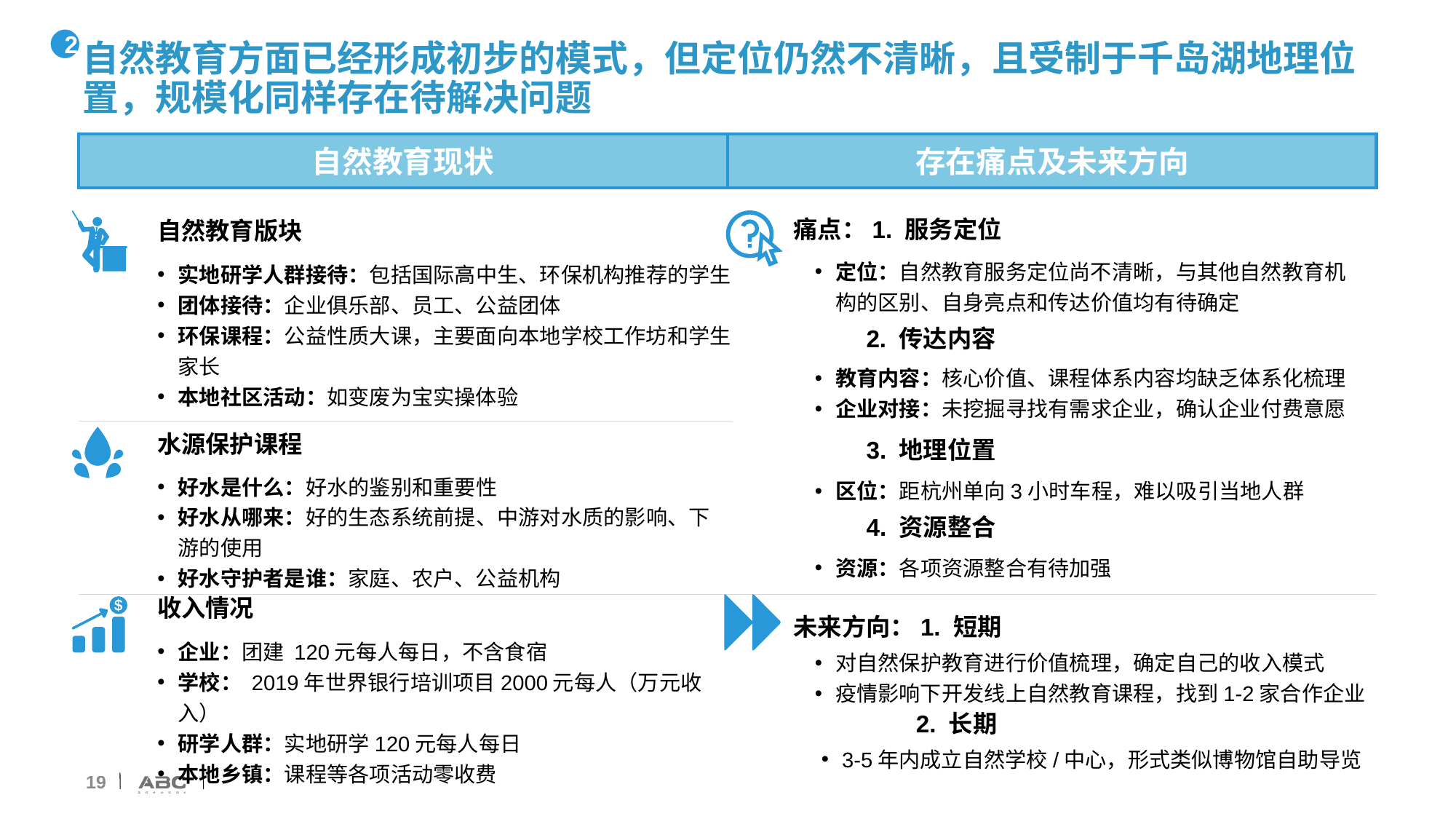

2
# 自然教育方面已经形成初步的模式，但定位仍然不清晰，且受制于千岛湖地理位置，规模化同样存在待解决问题
自然教育现状
存在痛点及未来方向
痛点：1. 服务定位

自然教育版块

定位：自然教育服务定位尚不清晰，与其他自然教育机构的区别、自身亮点和传达价值均有待确定
实地研学人群接待：包括国际高中生、环保机构推荐的学生
团体接待：企业俱乐部、员工、公益团体
环保课程：公益性质大课，主要面向本地学校工作坊和学生家长
本地社区活动：如变废为宝实操体验
2. 传达内容
教育内容：核心价值、课程体系内容均缺乏体系化梳理
企业对接：未挖掘寻找有需求企业，确认企业付费意愿
水源保护课程

3. 地理位置
好水是什么：好水的鉴别和重要性
好水从哪来：好的生态系统前提、中游对水质的影响、下游的使用
好水守护者是谁：家庭、农户、公益机构
区位：距杭州单向3小时车程，难以吸引当地人群
4. 资源整合
资源：各项资源整合有待加强
收入情况

未来方向：1. 短期
企业：团建 120元每人每日，不含食宿
学校： 2019年世界银行培训项目2000元每人（万元收入）
研学人群：实地研学120元每人每日
本地乡镇：课程等各项活动零收费
对自然保护教育进行价值梳理，确定自己的收入模式
疫情影响下开发线上自然教育课程，找到1-2家合作企业
2. 长期
3-5年内成立自然学校/中心，形式类似博物馆自助导览

19